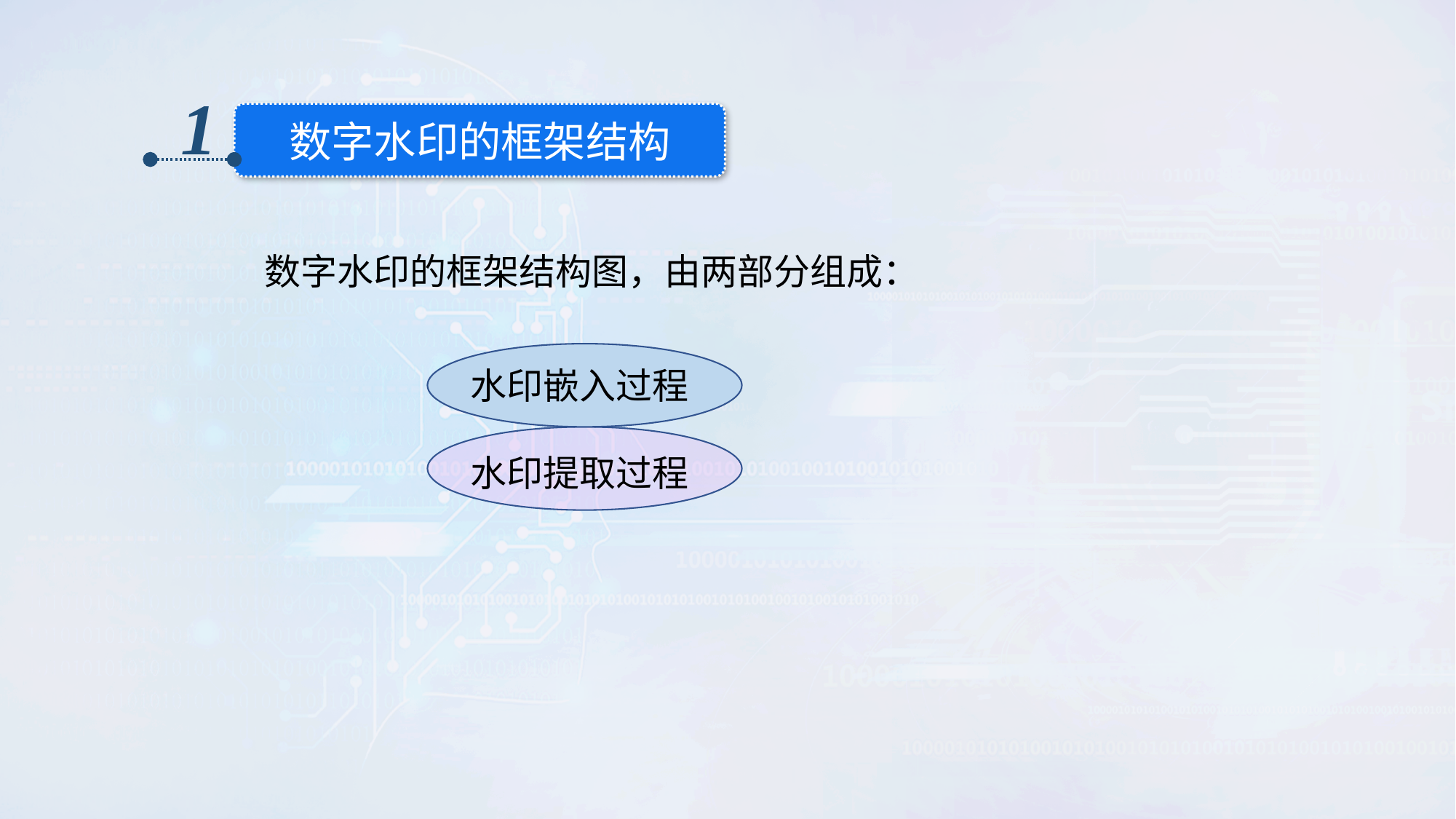

1

数字水印的框架结构
数字水印的框架结构图，由两部分组成：

水印嵌入过程
水印提取过程